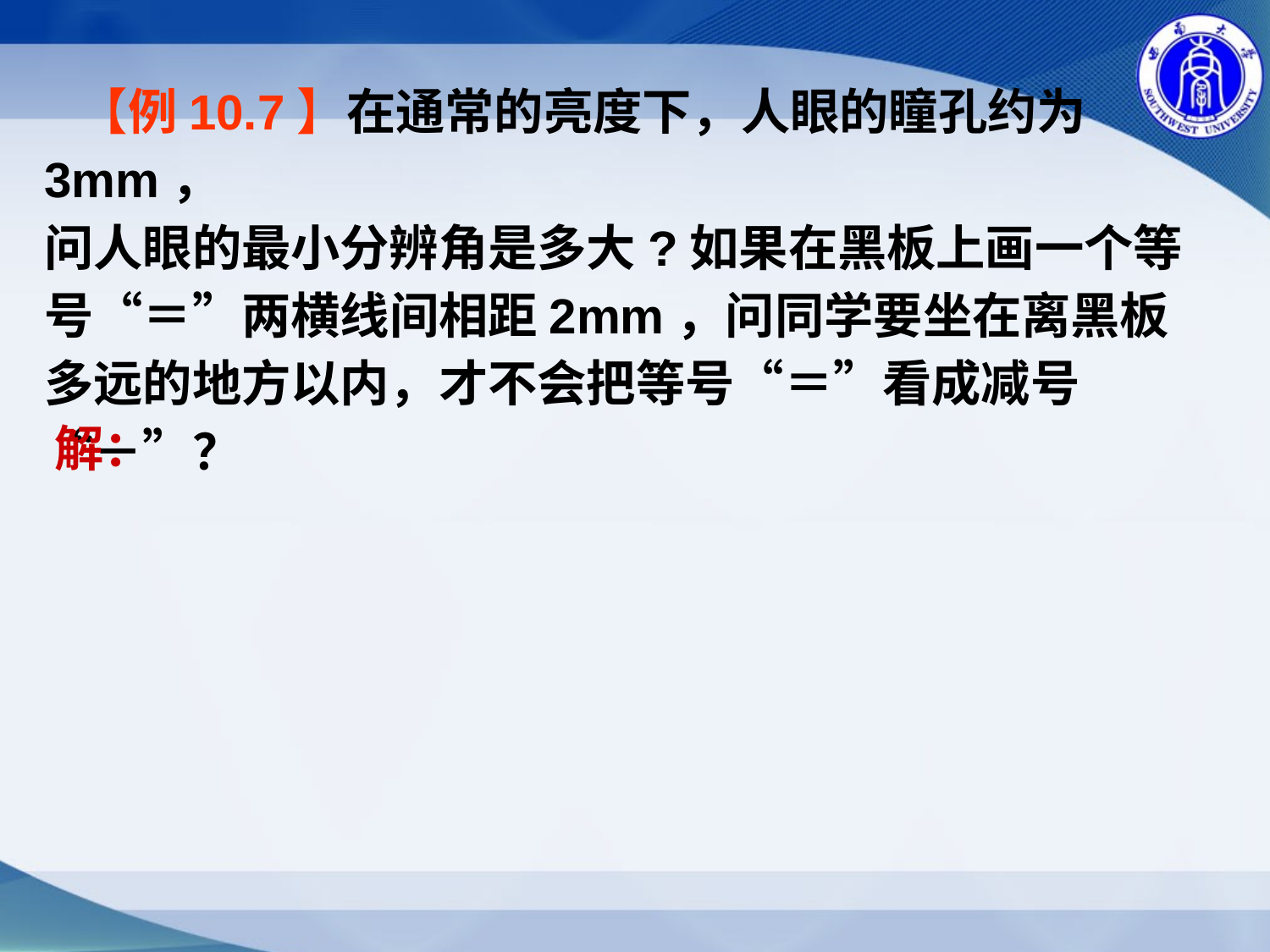

【例10.7】在通常的亮度下，人眼的瞳孔约为3mm，
问人眼的最小分辨角是多大?如果在黑板上画一个等号“＝”两横线间相距2mm，问同学要坐在离黑板多远的地方以内，才不会把等号“＝”看成减号“－”？
解：